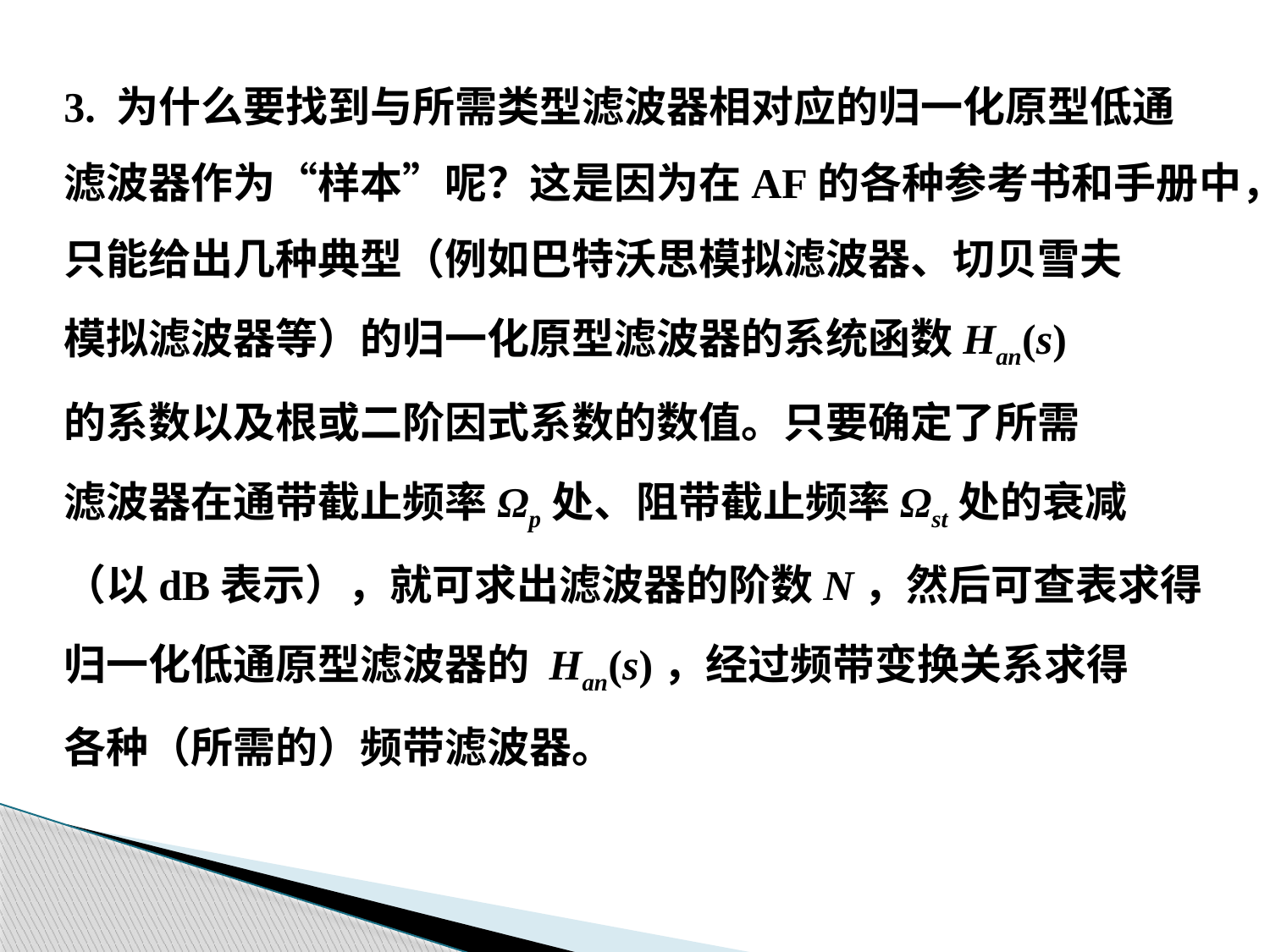

3. 为什么要找到与所需类型滤波器相对应的归一化原型低通
滤波器作为“样本”呢？这是因为在AF的各种参考书和手册中，
只能给出几种典型（例如巴特沃思模拟滤波器、切贝雪夫
模拟滤波器等）的归一化原型滤波器的系统函数Han(s)
的系数以及根或二阶因式系数的数值。只要确定了所需
滤波器在通带截止频率Ωp处、阻带截止频率Ωst处的衰减
（以dB表示），就可求出滤波器的阶数N，然后可查表求得
归一化低通原型滤波器的 Han(s)，经过频带变换关系求得
各种（所需的）频带滤波器。